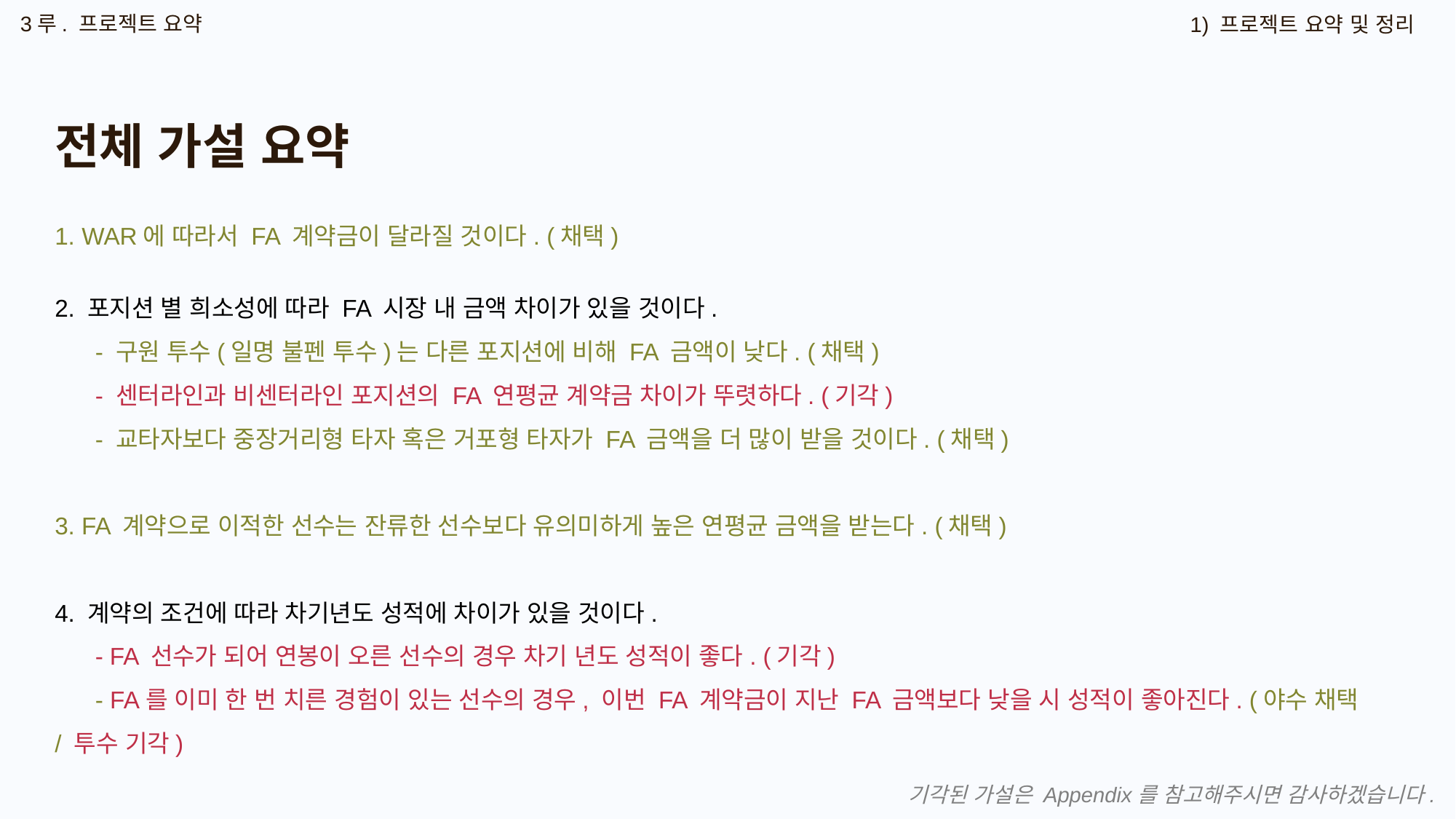

3루. 프로젝트 요약
1) 프로젝트 요약 및 정리
전체 가설 요약
1. WAR에 따라서 FA 계약금이 달라질 것이다. (채택)
2. 포지션 별 희소성에 따라 FA 시장 내 금액 차이가 있을 것이다.
      - 구원 투수(일명 불펜 투수)는 다른 포지션에 비해 FA 금액이 낮다. (채택)
      - 센터라인과 비센터라인 포지션의 FA 연평균 계약금 차이가 뚜렷하다. (기각)
      - 교타자보다 중장거리형 타자 혹은 거포형 타자가 FA 금액을 더 많이 받을 것이다. (채택)
3. FA 계약으로 이적한 선수는 잔류한 선수보다 유의미하게 높은 연평균 금액을 받는다. (채택)
4. 계약의 조건에 따라 차기년도 성적에 차이가 있을 것이다.
      - FA 선수가 되어 연봉이 오른 선수의 경우 차기 년도 성적이 좋다. (기각)
      - FA를 이미 한 번 치른 경험이 있는 선수의 경우, 이번 FA 계약금이 지난 FA 금액보다 낮을 시 성적이 좋아진다. (야수 채택 / 투수 기각)
기각된 가설은 Appendix를 참고해주시면 감사하겠습니다.